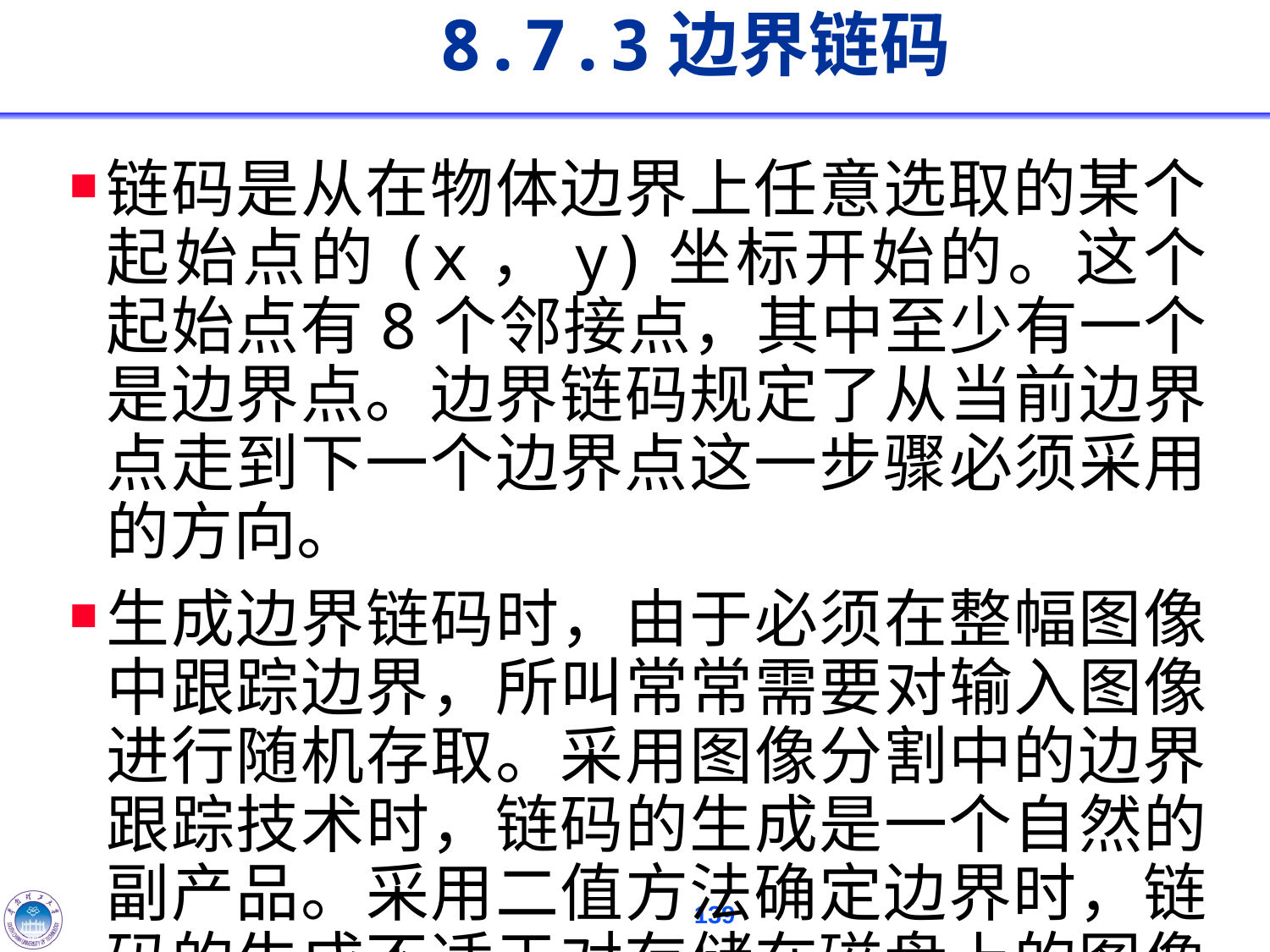

# 8.7.3边界链码
链码是从在物体边界上任意选取的某个起始点的(x，y)坐标开始的。这个起始点有8个邻接点，其中至少有一个是边界点。边界链码规定了从当前边界点走到下一个边界点这一步骤必须采用的方向。
生成边界链码时，由于必须在整幅图像中跟踪边界，所叫常常需要对输入图像进行随机存取。采用图像分割中的边界跟踪技术时，链码的生成是一个自然的副产品。采用二值方法确定边界时，链码的生成不适于对存储在磁盘上的图像进行逐行处置。